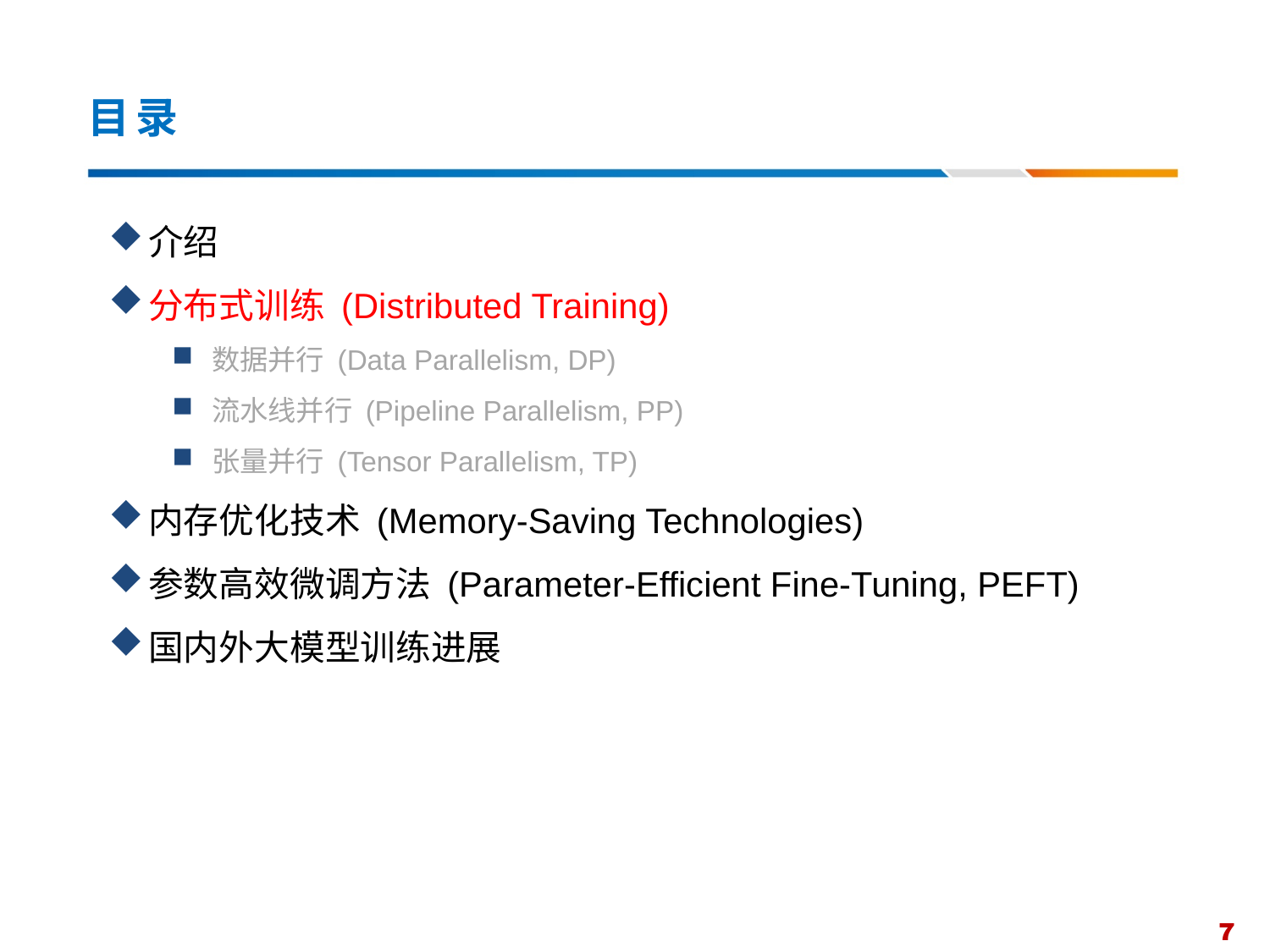

# 目录
介绍
分布式训练 (Distributed Training)
数据并行 (Data Parallelism, DP)
流水线并行 (Pipeline Parallelism, PP)
张量并行 (Tensor Parallelism, TP)
内存优化技术 (Memory-Saving Technologies)
参数高效微调方法 (Parameter-Efficient Fine-Tuning, PEFT)
国内外大模型训练进展
7